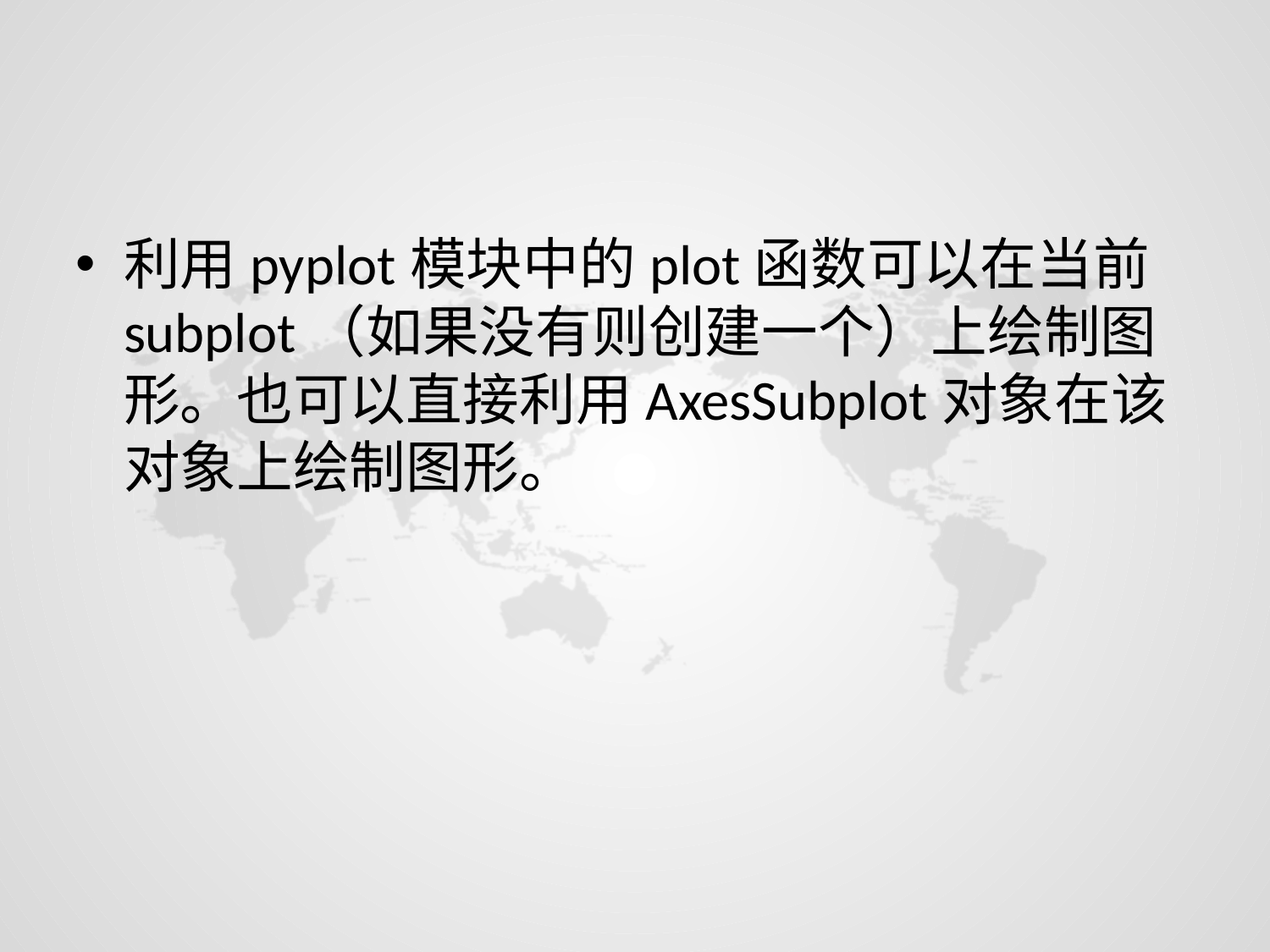

#
利用pyplot模块中的plot函数可以在当前subplot（如果没有则创建一个）上绘制图形。也可以直接利用AxesSubplot对象在该对象上绘制图形。